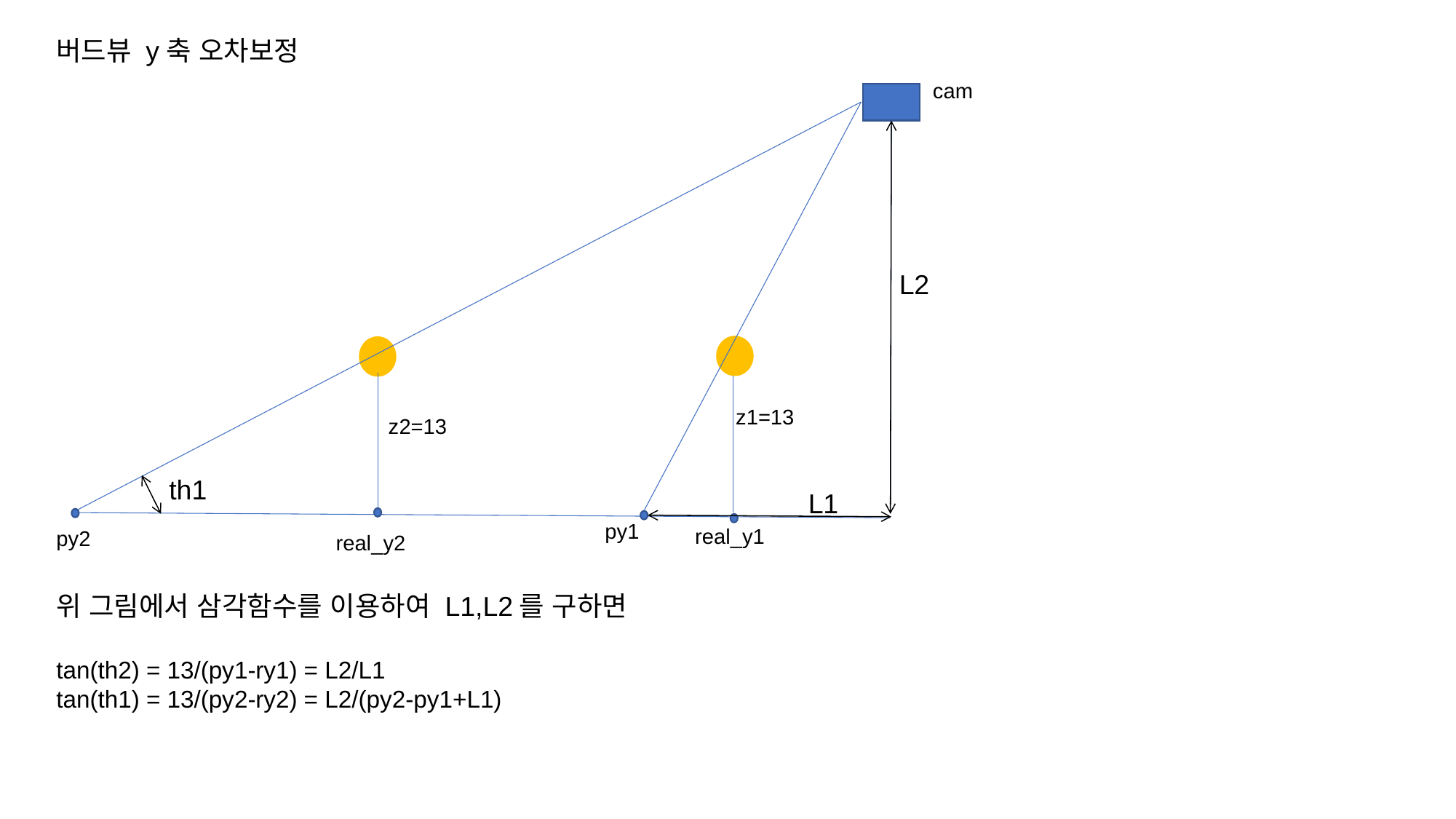

버드뷰 y축 오차보정
cam

z1=13
z2=13
py1
real_y1
py2
real_y2
L2
th1
L1

위 그림에서 삼각함수를 이용하여 L1,L2를 구하면

tan(th2) = 13/(py1-ry1) = L2/L1
tan(th1) = 13/(py2-ry2) = L2/(py2-py1+L1)